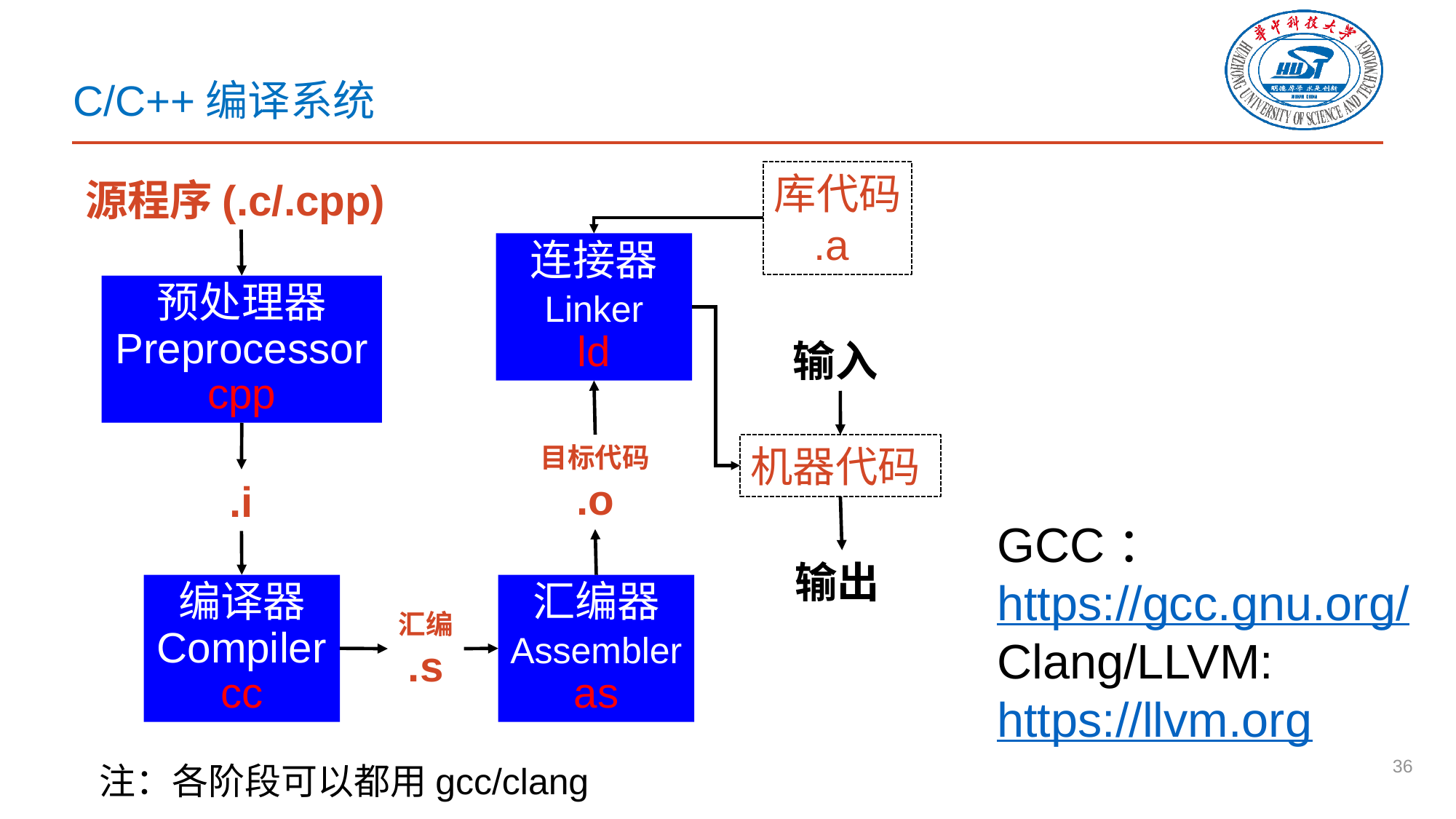

# C/C++编译系统
库代码
.a
源程序(.c/.cpp)
连接器
Linker
ld
预处理器
Preprocessor
cpp
输入
目标代码
.o
机器代码
.i
输出
汇编器
Assembler
as
编译器
Compiler
cc
汇编
.s
GCC：
https://gcc.gnu.org/
Clang/LLVM:
https://llvm.org
注：各阶段可以都用gcc/clang
36